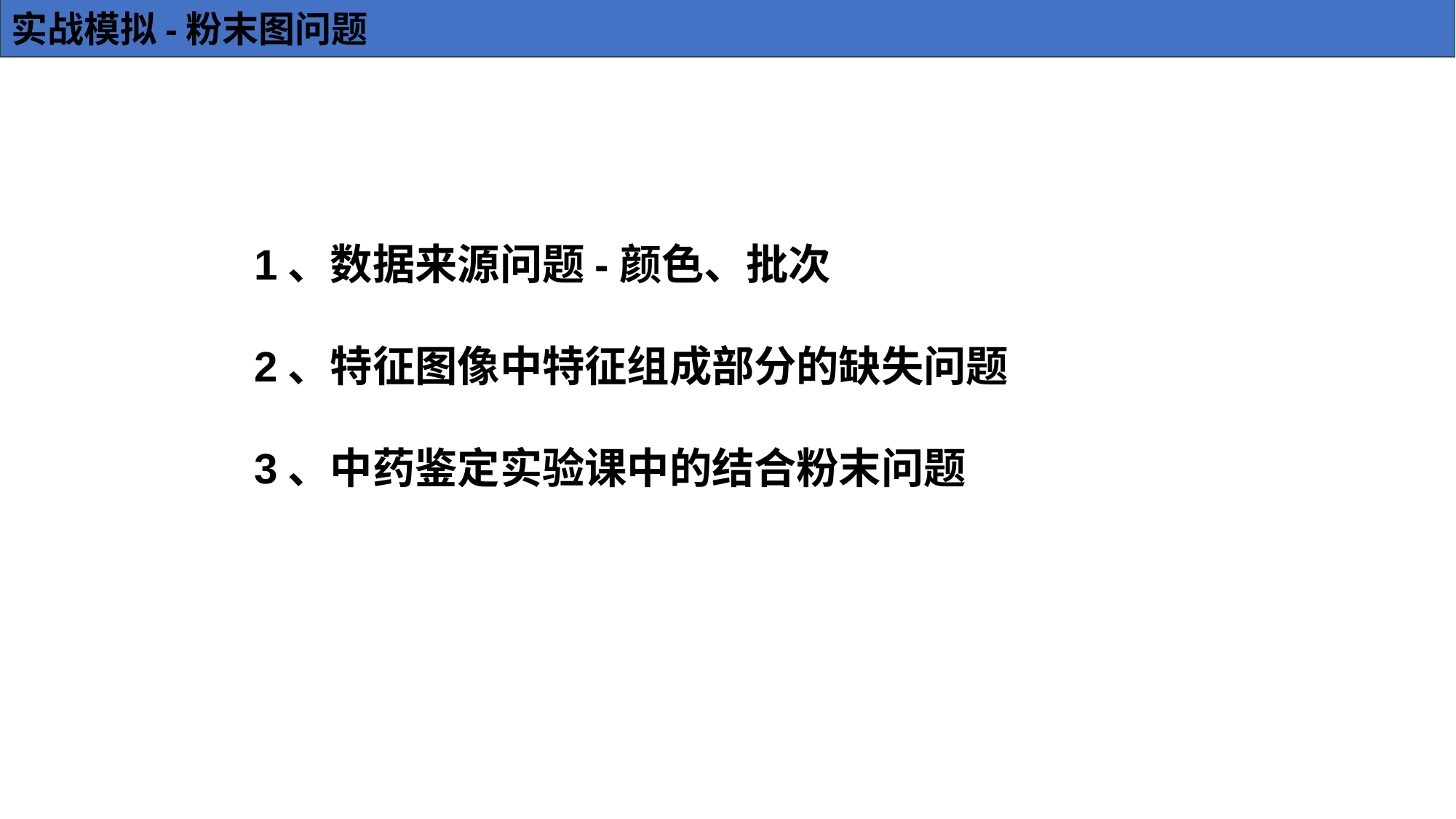

实战模拟-粉末图问题
1、数据来源问题-颜色、批次

2、特征图像中特征组成部分的缺失问题

3、中药鉴定实验课中的结合粉末问题